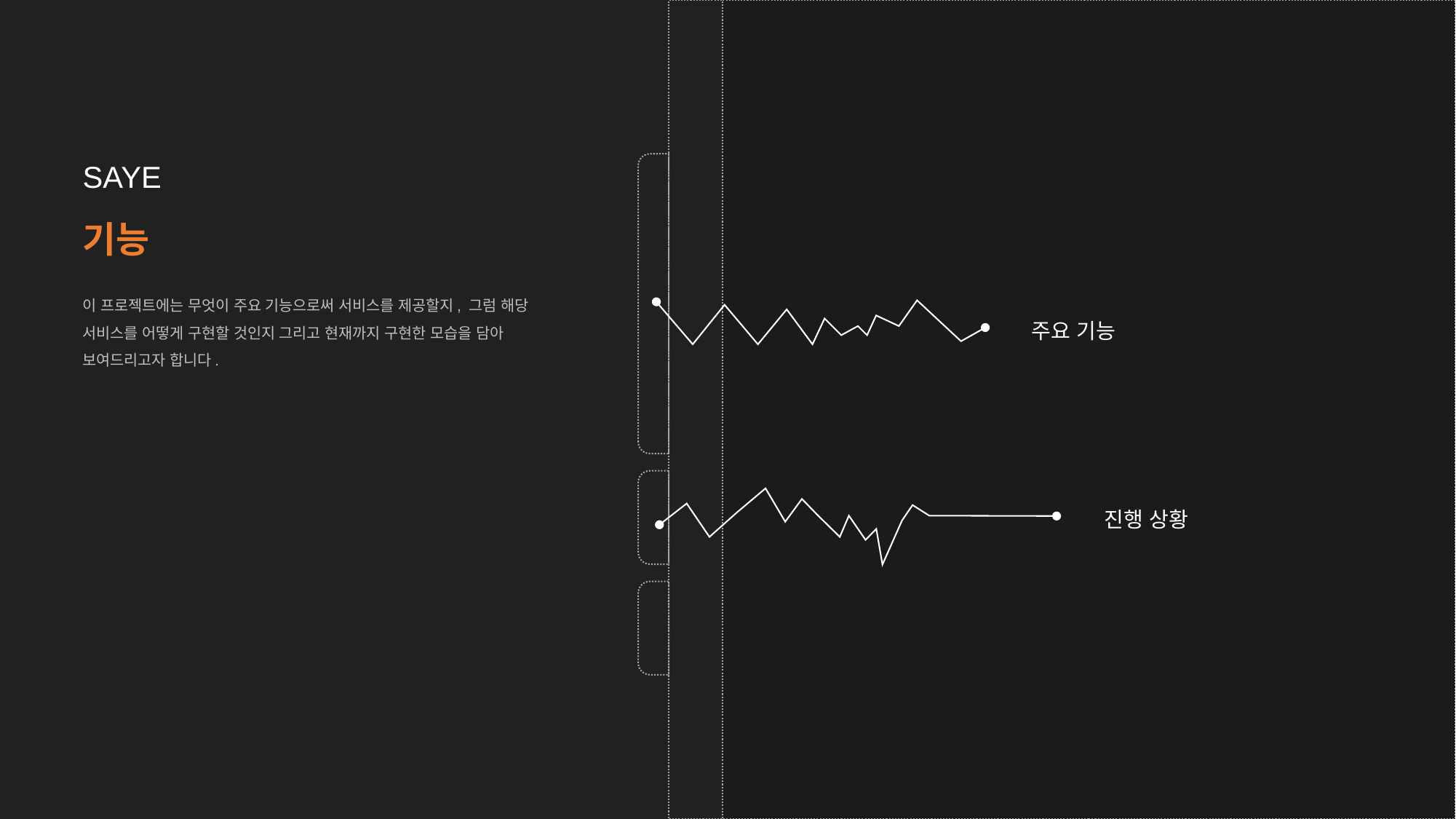

SAYE
기능

이 프로젝트에는 무엇이 주요 기능으로써 서비스를 제공할지, 그럼 해당 서비스를 어떻게 구현할 것인지 그리고 현재까지 구현한 모습을 담아 보여드리고자 합니다.

주요 기능

진행 상황